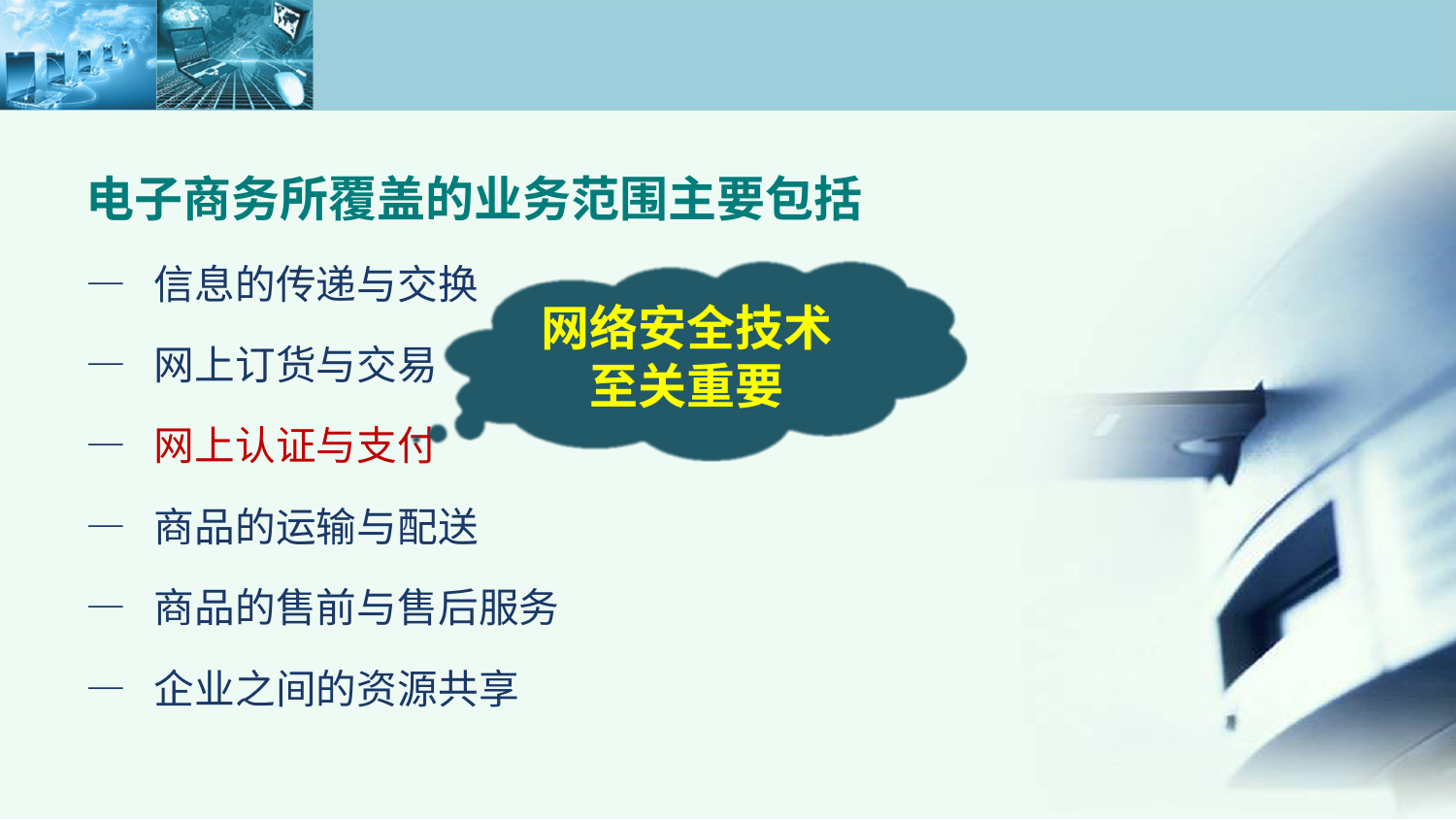

电子商务所覆盖的业务范围主要包括
—  信息的传递与交换
—  网上订货与交易
—  网上认证与支付
—  商品的运输与配送
—  商品的售前与售后服务
—  企业之间的资源共享
网络安全技术
至关重要